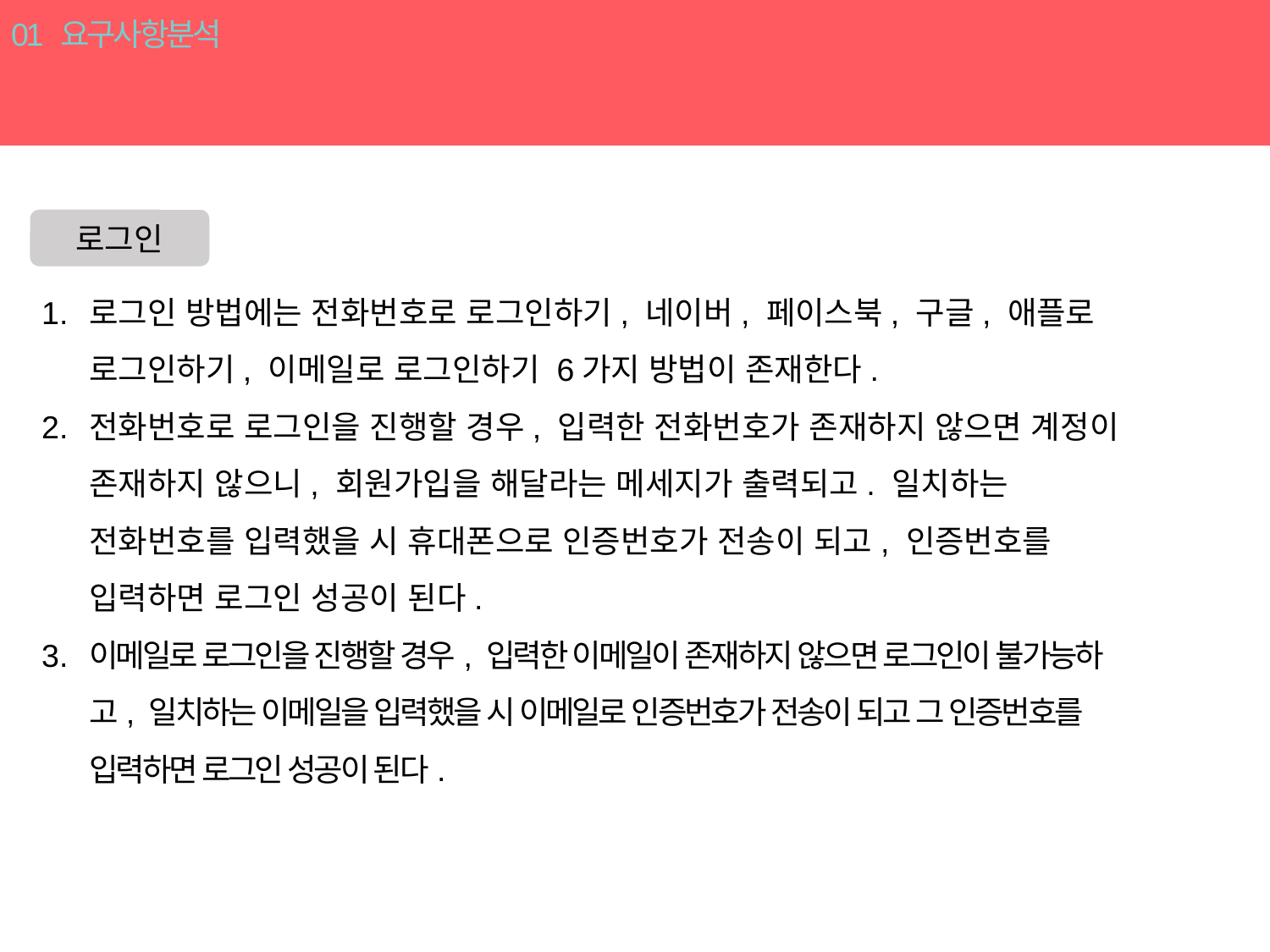

01 요구사항분석
회원
로그인
로그인 방법에는 전화번호로 로그인하기, 네이버, 페이스북, 구글, 애플로 로그인하기, 이메일로 로그인하기 6가지 방법이 존재한다.
전화번호로 로그인을 진행할 경우, 입력한 전화번호가 존재하지 않으면 계정이 존재하지 않으니, 회원가입을 해달라는 메세지가 출력되고. 일치하는 전화번호를 입력했을 시 휴대폰으로 인증번호가 전송이 되고, 인증번호를 입력하면 로그인 성공이 된다.
이메일로 로그인을 진행할 경우, 입력한 이메일이 존재하지 않으면 로그인이 불가능하고, 일치하는 이메일을 입력했을 시 이메일로 인증번호가 전송이 되고 그 인증번호를 입력하면 로그인 성공이 된다.